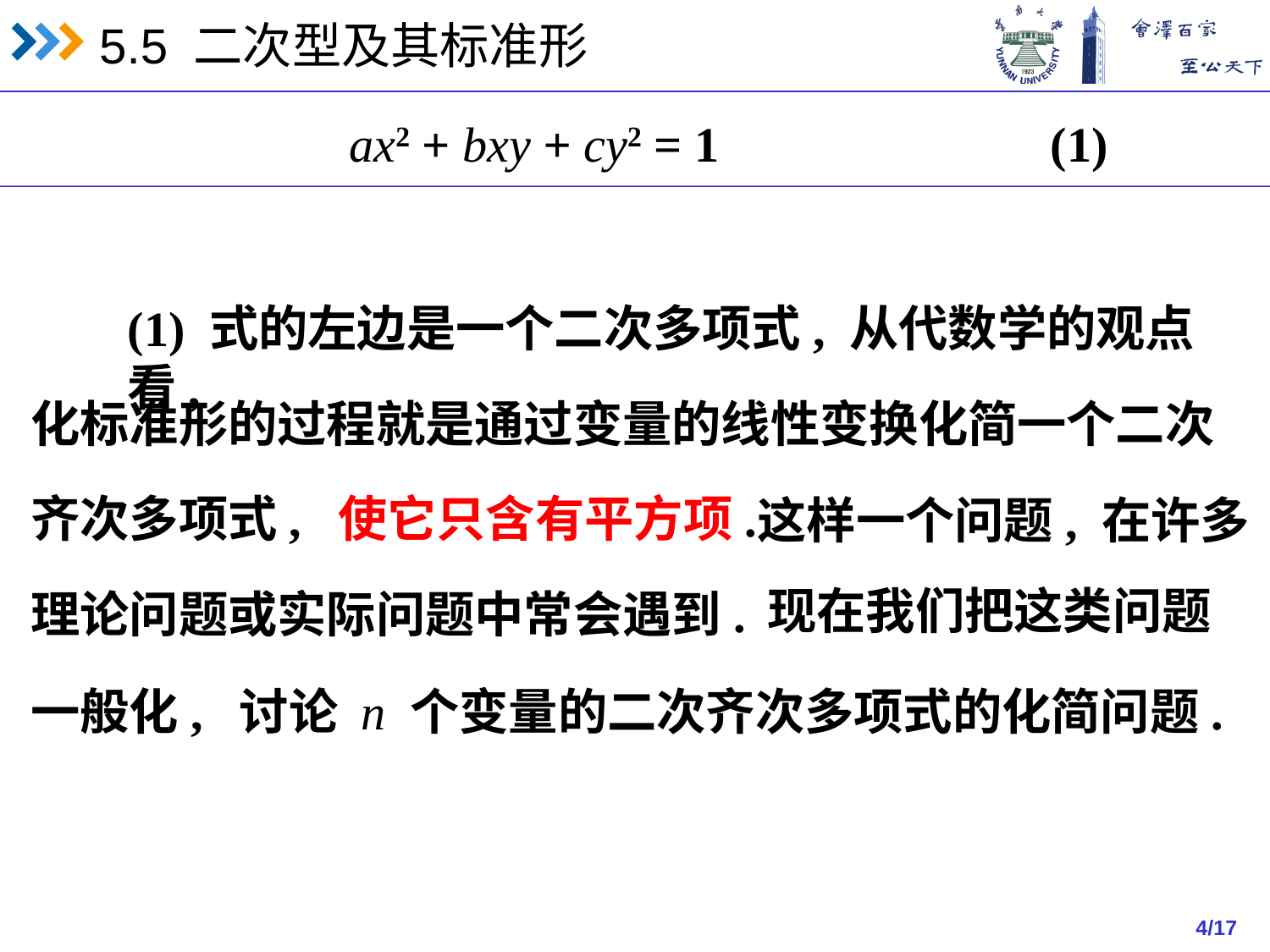

ax2 + bxy + cy2 = 1                           (1)

(1) 式的左边是一个二次多项式, 从代数学的观点看,
化标准形的过程就是通过变量的线性变换化简一个二次
齐次多项式,  使它只含有平方项.
这样一个问题, 在许多
现在我们把这类问题
理论问题或实际问题中常会遇到.
一般化,  讨论 n 个变量的二次齐次多项式的化简问题.